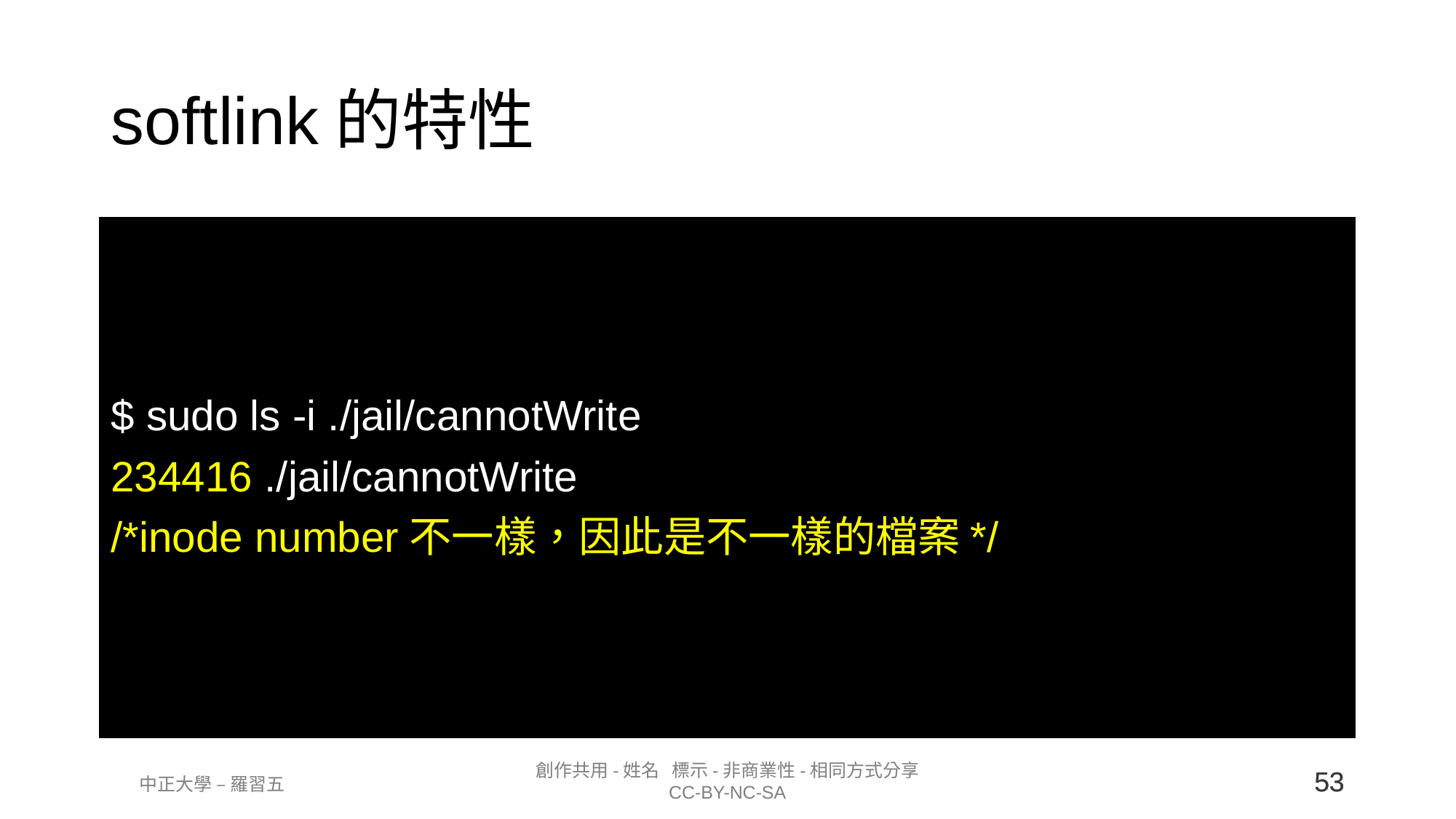

# softlink的特性
$ sudo ls -i ./jail/cannotWrite
234416 ./jail/cannotWrite
/*inode number不一樣，因此是不一樣的檔案*/